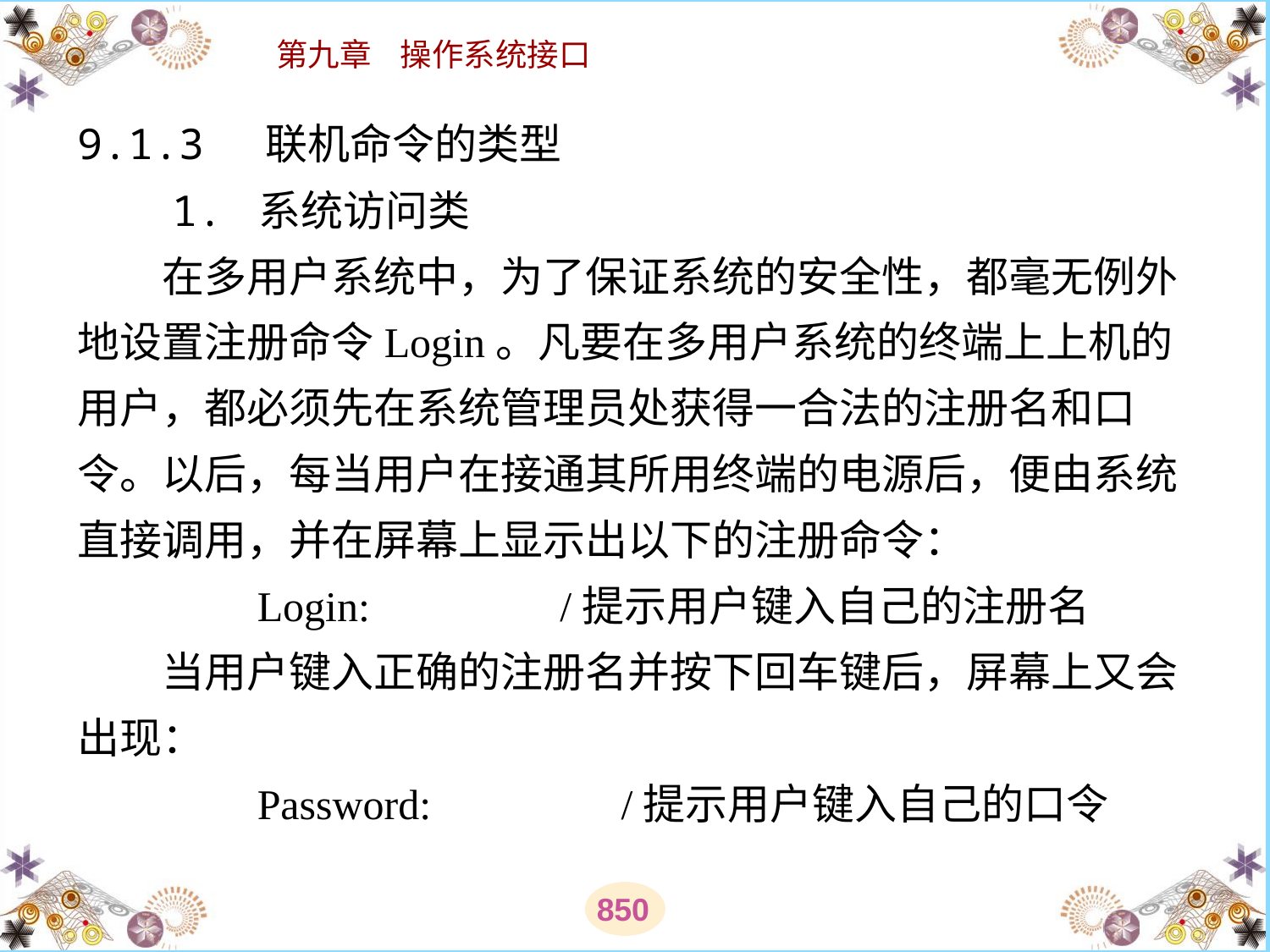

# 9.1.3  联机命令的类型 　　1. 系统访问类 　　在多用户系统中，为了保证系统的安全性，都毫无例外地设置注册命令Login。凡要在多用户系统的终端上上机的用户，都必须先在系统管理员处获得一合法的注册名和口令。以后，每当用户在接通其所用终端的电源后，便由系统直接调用，并在屏幕上显示出以下的注册命令： 　　　　Login:　　　　/提示用户键入自己的注册名 　　当用户键入正确的注册名并按下回车键后，屏幕上又会出现： 　　　　Password:　　　　/提示用户键入自己的口令